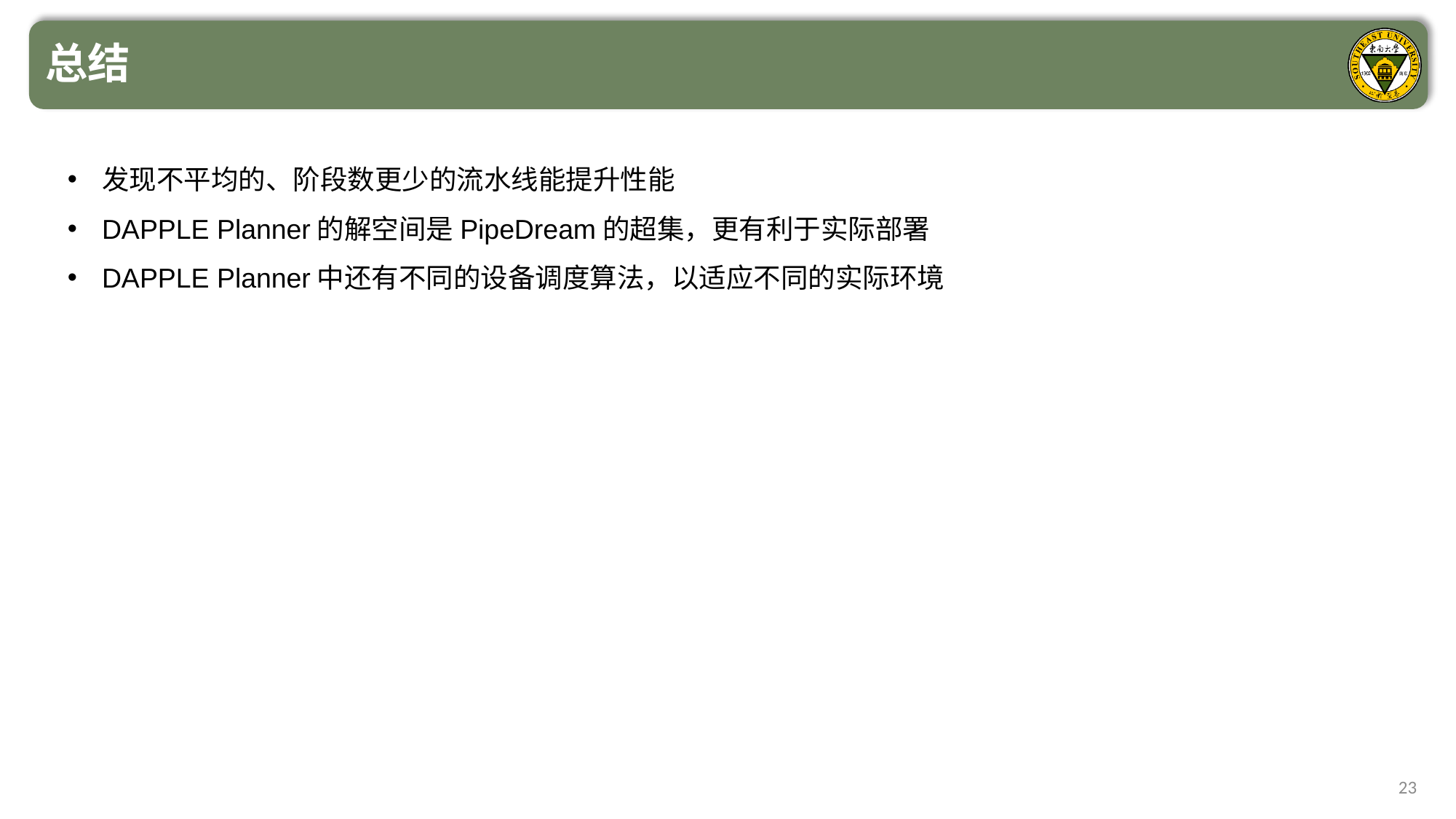

总结
发现不平均的、阶段数更少的流水线能提升性能
DAPPLE Planner的解空间是PipeDream的超集，更有利于实际部署
DAPPLE Planner中还有不同的设备调度算法，以适应不同的实际环境
23